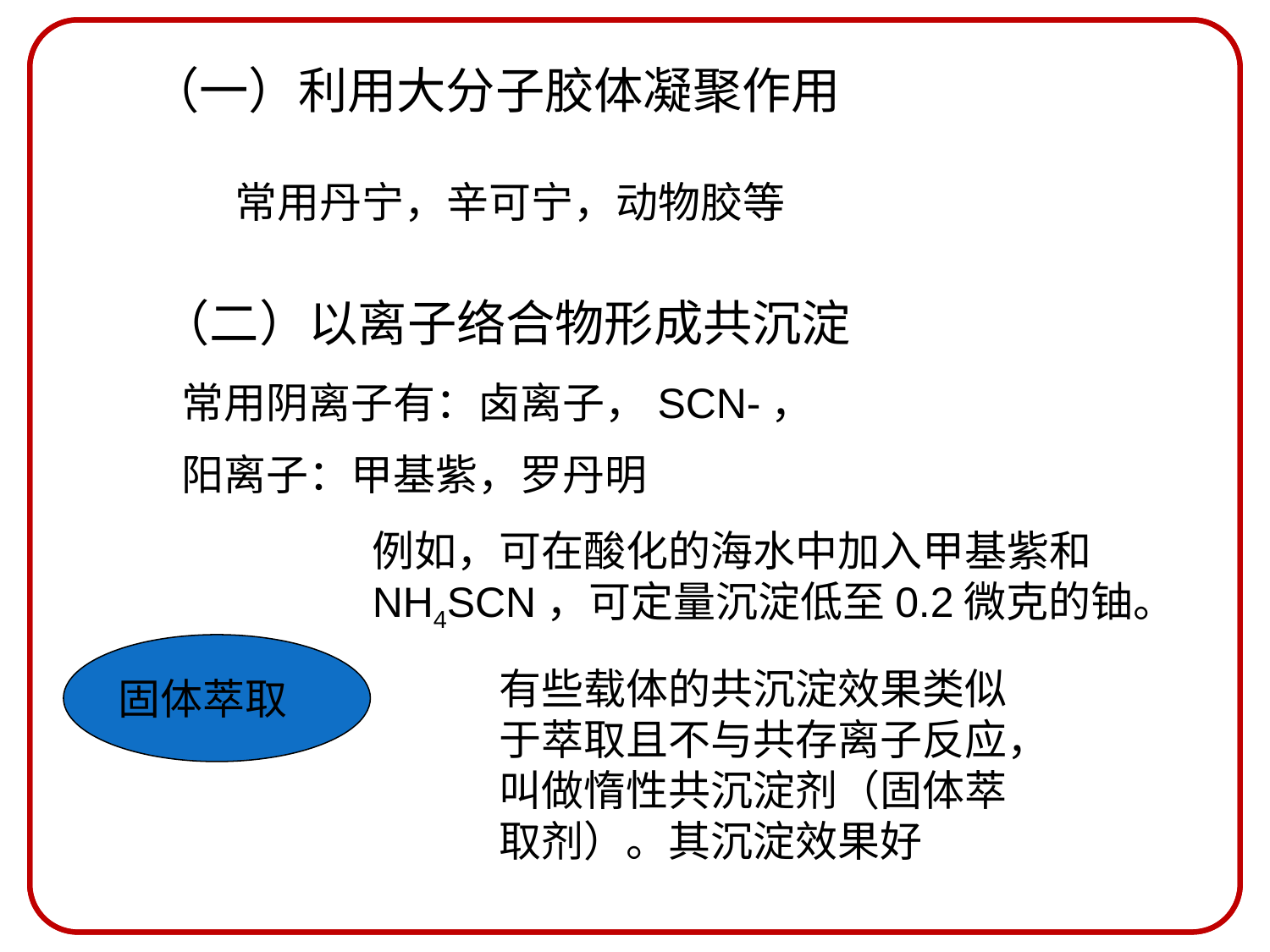

（一）利用大分子胶体凝聚作用
常用丹宁，辛可宁，动物胶等
（二）以离子络合物形成共沉淀

常用阴离子有：卤离子，SCN-，
阳离子：甲基紫，罗丹明
例如，可在酸化的海水中加入甲基紫和NH4SCN，可定量沉淀低至0.2微克的铀。

有些载体的共沉淀效果类似于萃取且不与共存离子反应，叫做惰性共沉淀剂（固体萃取剂）。其沉淀效果好
固体萃取